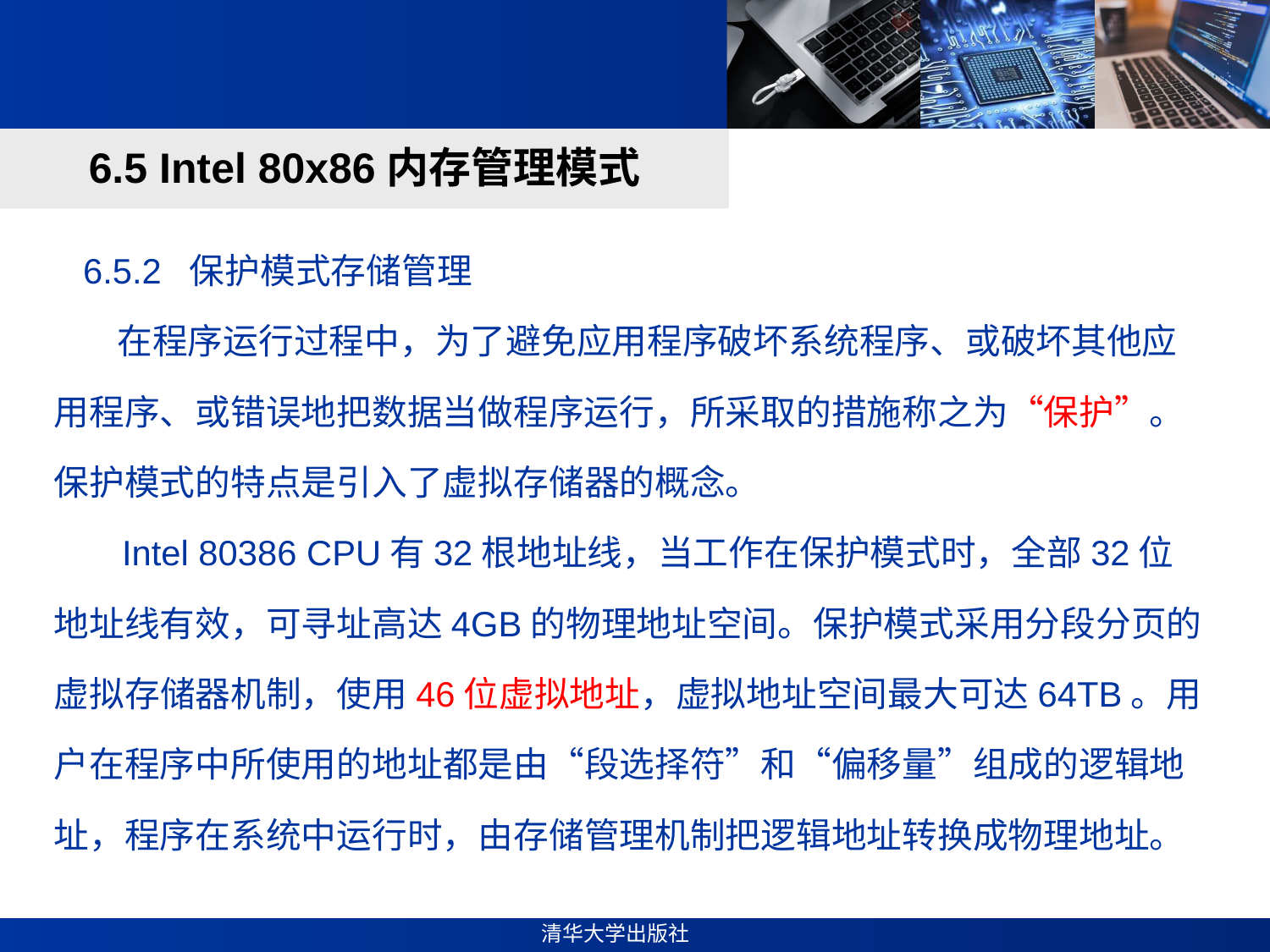

#
6.5 Intel 80x86内存管理模式
   6.5.2  保护模式存储管理
       在程序运行过程中，为了避免应用程序破坏系统程序、或破坏其他应用程序、或错误地把数据当做程序运行，所采取的措施称之为“保护”。保护模式的特点是引入了虚拟存储器的概念。
       Intel 80386 CPU有32根地址线，当工作在保护模式时，全部32位地址线有效，可寻址高达4GB的物理地址空间。保护模式采用分段分页的虚拟存储器机制，使用46位虚拟地址，虚拟地址空间最大可达64TB。用户在程序中所使用的地址都是由“段选择符”和“偏移量”组成的逻辑地址，程序在系统中运行时，由存储管理机制把逻辑地址转换成物理地址。